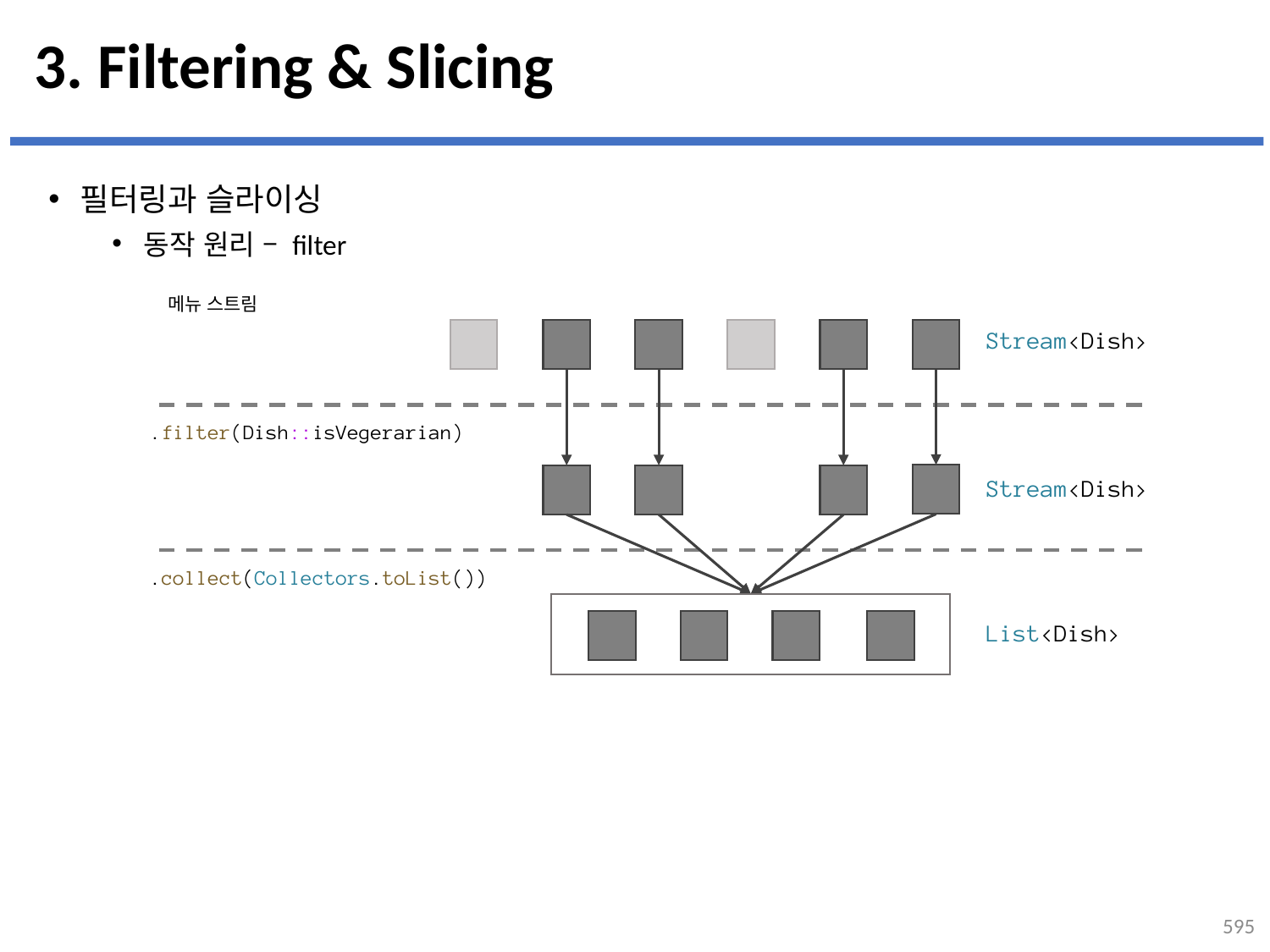

# 3. Filtering & Slicing
필터링과 슬라이싱
동작 원리 – filter
메뉴 스트림
Stream<Dish>

.filter(Dish::isVegerarian)

Stream<Dish>
.collect(Collectors.toList())

List<Dish>

595